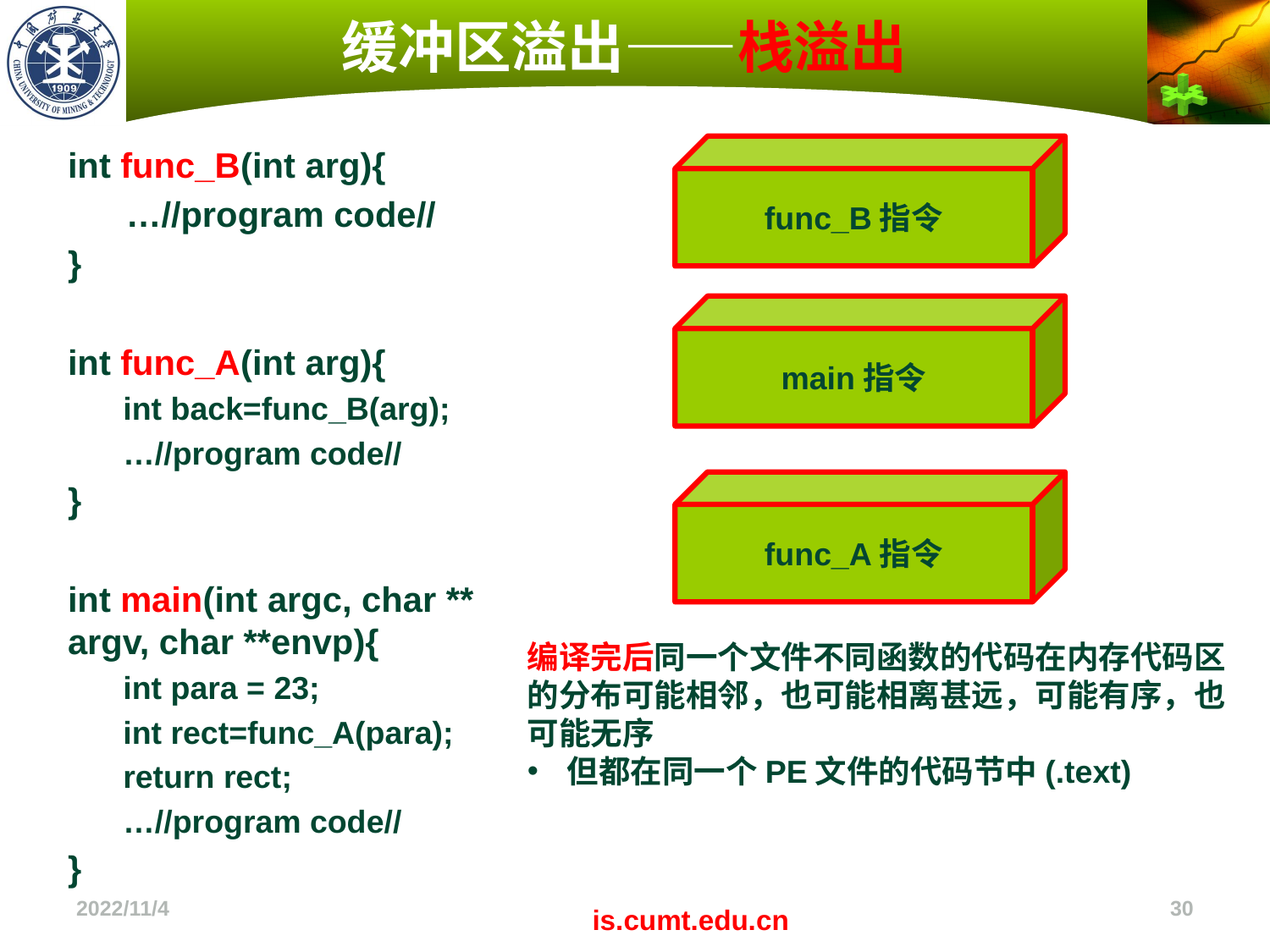

# 缓冲区溢出——栈溢出
int func_B(int arg){
      …//program code//
}

int func_A(int arg){
int back=func_B(arg);
…//program code//
}

int main(int argc, char ** argv, char **envp){
int para = 23;
int rect=func_A(para);
return rect;
…//program code//
}

func_B指令
main指令
func_A指令
编译完后同一个文件不同函数的代码在内存代码区的分布可能相邻，也可能相离甚远，可能有序，也可能无序
但都在同一个PE文件的代码节中(.text)
2022/11/4
30
is.cumt.edu.cn